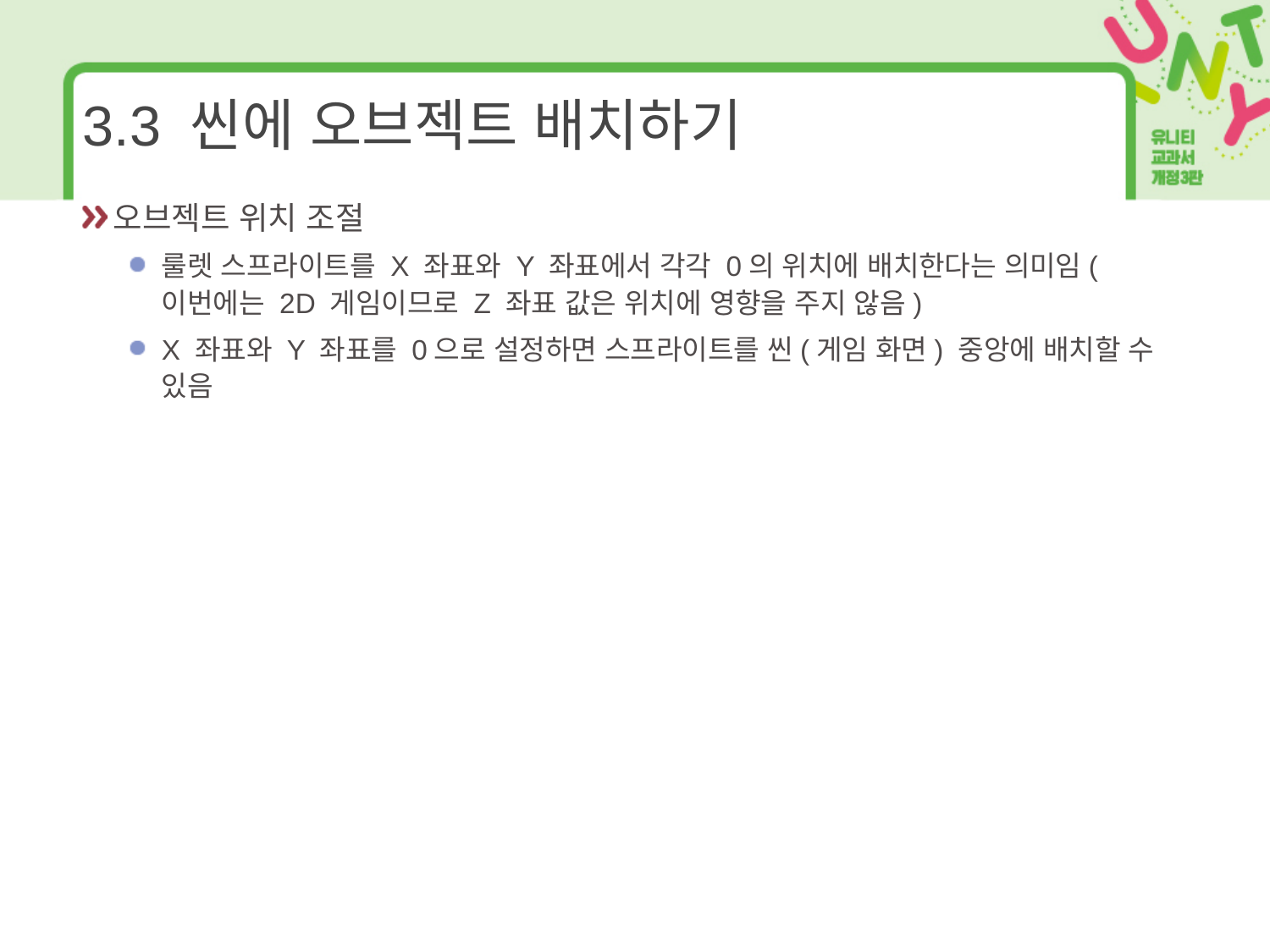

# 3.3 씬에 오브젝트 배치하기
오브젝트 위치 조절
룰렛 스프라이트를 X 좌표와 Y 좌표에서 각각 0의 위치에 배치한다는 의미임(이번에는 2D 게임이므로 Z 좌표 값은 위치에 영향을 주지 않음)
X 좌표와 Y 좌표를 0으로 설정하면 스프라이트를 씬(게임 화면) 중앙에 배치할 수 있음